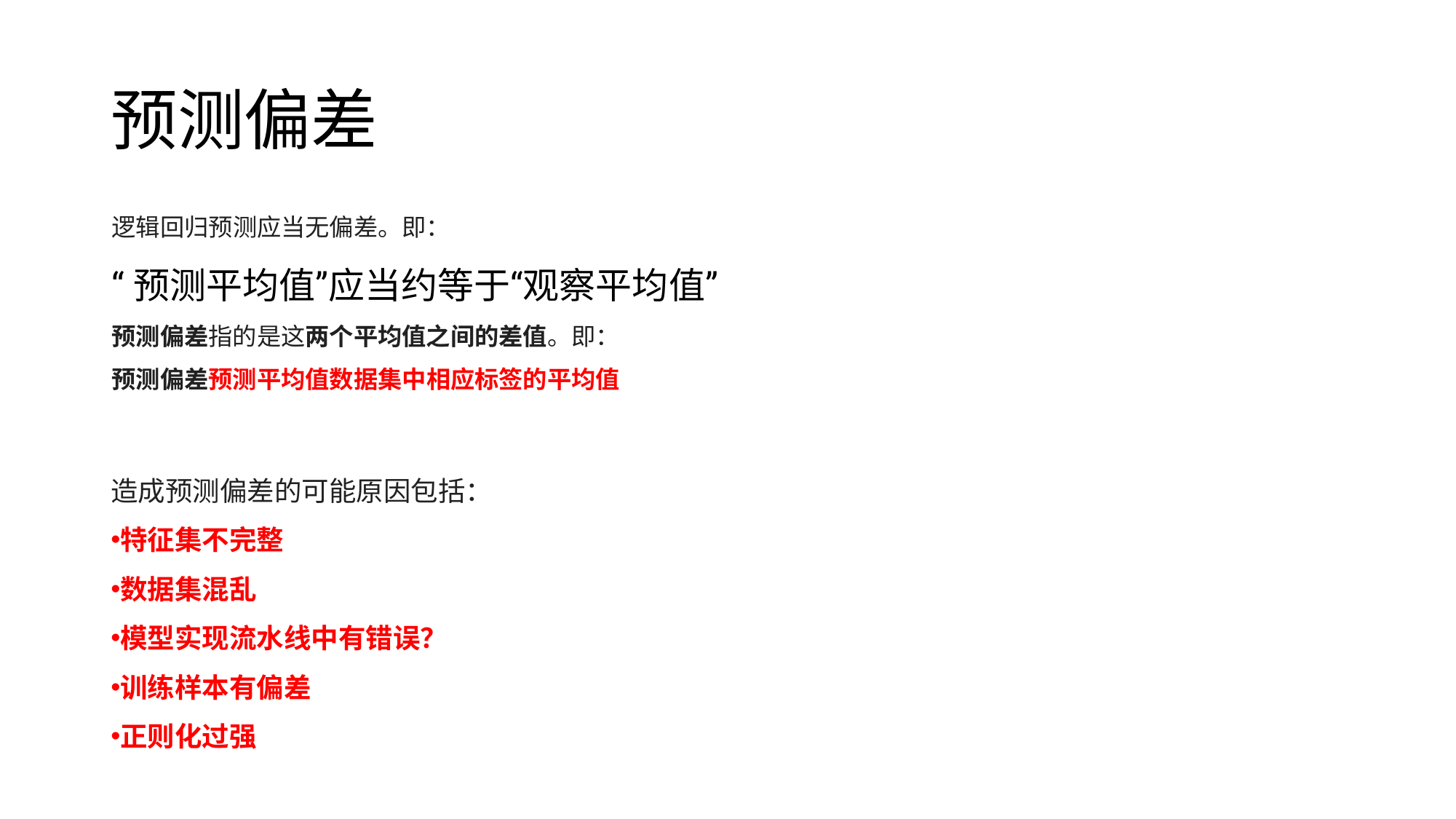

# 预测偏差
逻辑回归预测应当无偏差。即：
“预测平均值”应当约等于“观察平均值”
预测偏差指的是这两个平均值之间的差值。即：
预测偏差预测平均值数据集中相应标签的平均值
造成预测偏差的可能原因包括：
特征集不完整
数据集混乱
模型实现流水线中有错误？
训练样本有偏差
正则化过强